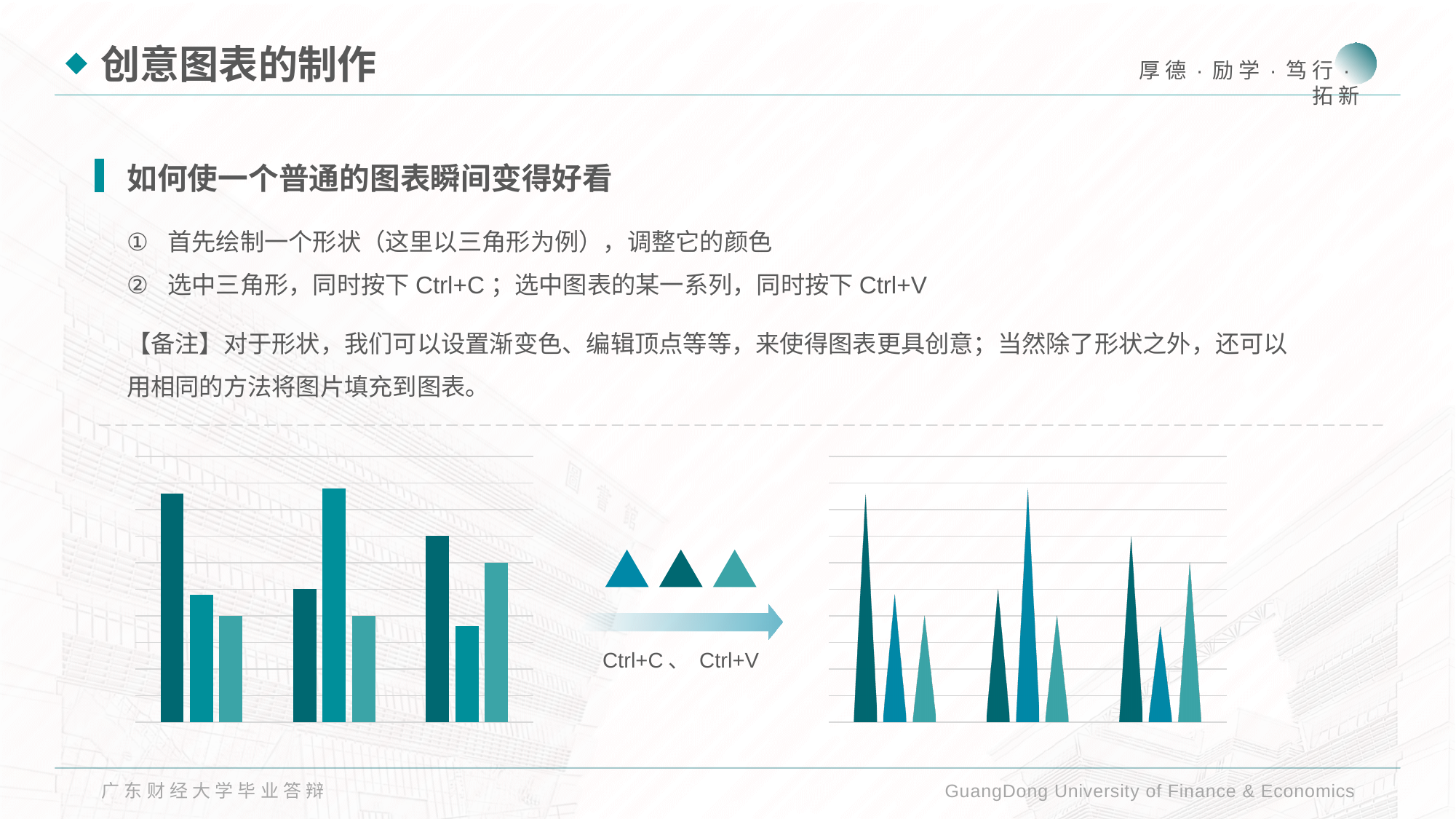

创意图表的制作
如何使一个普通的图表瞬间变得好看
首先绘制一个形状（这里以三角形为例），调整它的颜色
选中三角形，同时按下Ctrl+C；选中图表的某一系列，同时按下Ctrl+V
【备注】对于形状，我们可以设置渐变色、编辑顶点等等，来使得图表更具创意；当然除了形状之外，还可以用相同的方法将图片填充到图表。

### Chart

| Category | 系列 1 | 系列 2 | 系列 3 |
|---|---|---|---|
| 类别 1 | 4.3 | 2.4 | 2.0 |
| 类别 2 | 2.5 | 4.4 | 2.0 |
| 类别 3 | 3.5 | 1.8 | 3.0 |

### Chart

| Category | 系列 1 | 系列 2 | 系列 3 |
|---|---|---|---|
| 类别 1 | 4.3 | 2.4 | 2.0 |
| 类别 2 | 2.5 | 4.4 | 2.0 |
| 类别 3 | 3.5 | 1.8 | 3.0 |

Ctrl+C、 Ctrl+V